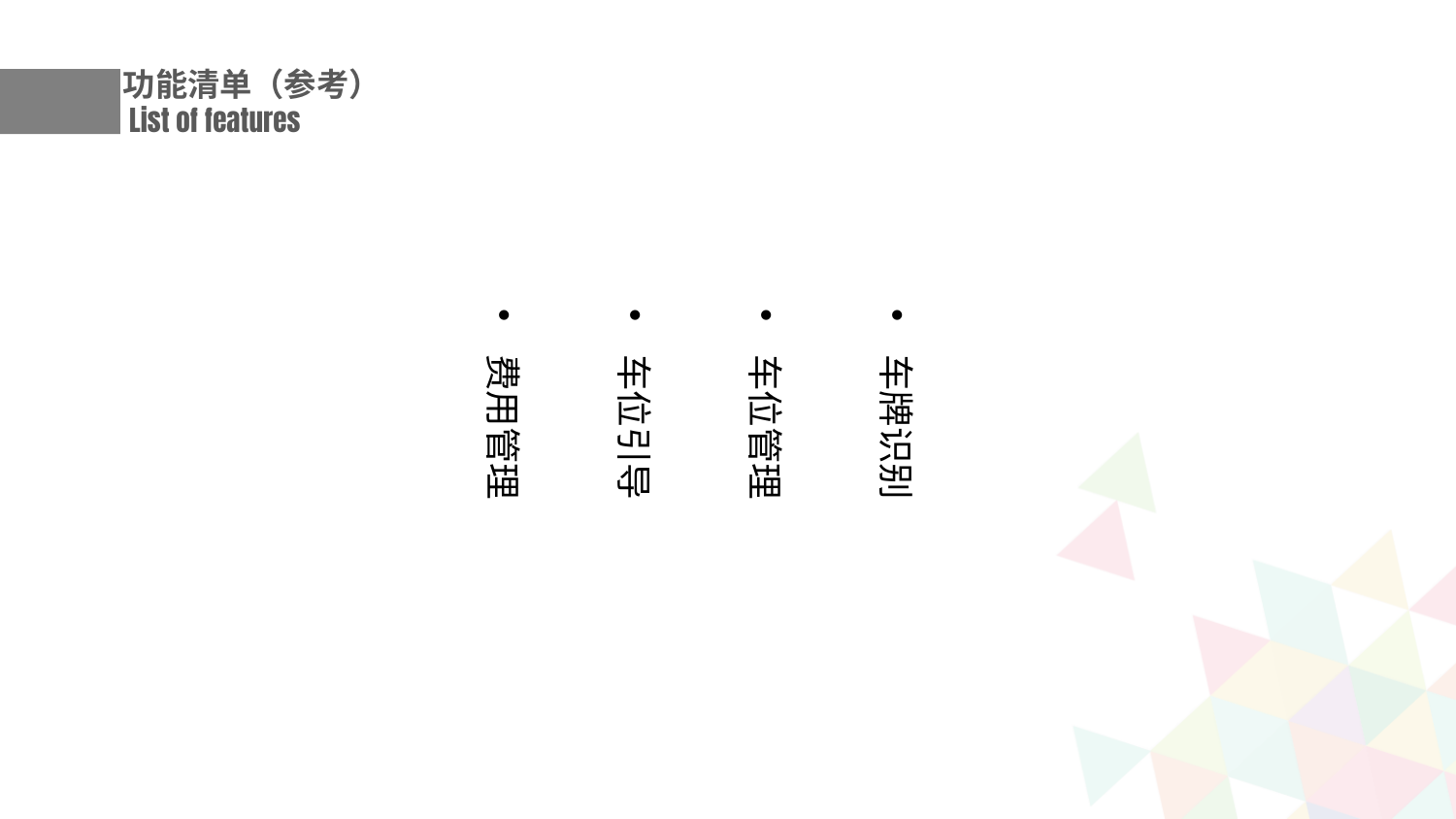

功能清单（参考）

List of features
车牌识别
车位管理
车位引导
费用管理